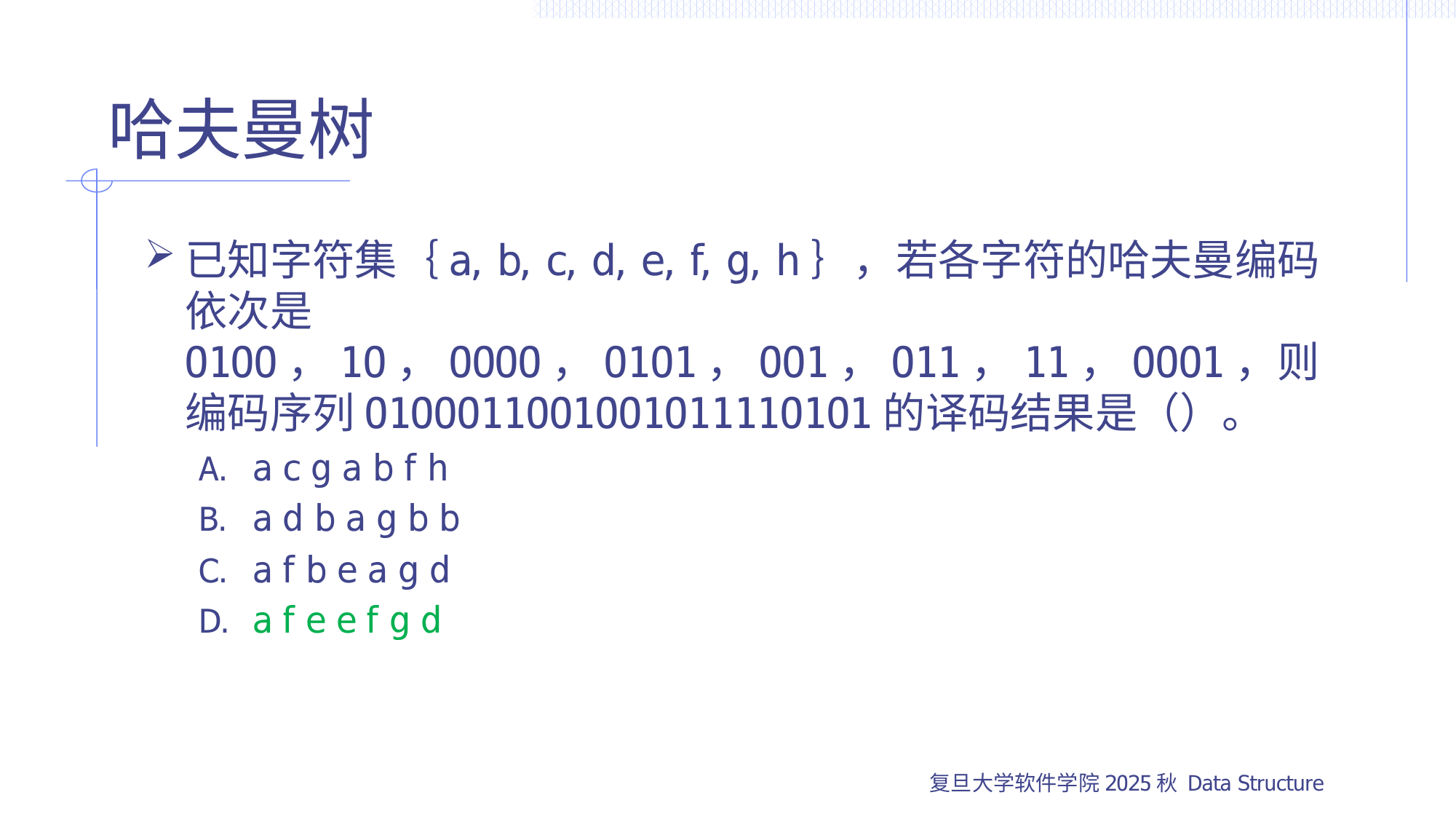

# 哈夫曼树
已知字符集｛a, b, c, d, e, f, g, h｝，若各字符的哈夫曼编码依次是0100，10，0000，0101，001，011，11，0001，则编码序列0100011001001011110101的译码结果是（）。
a c g a b f h
a d b a g b b
a f b e a g d
a f e e f g d